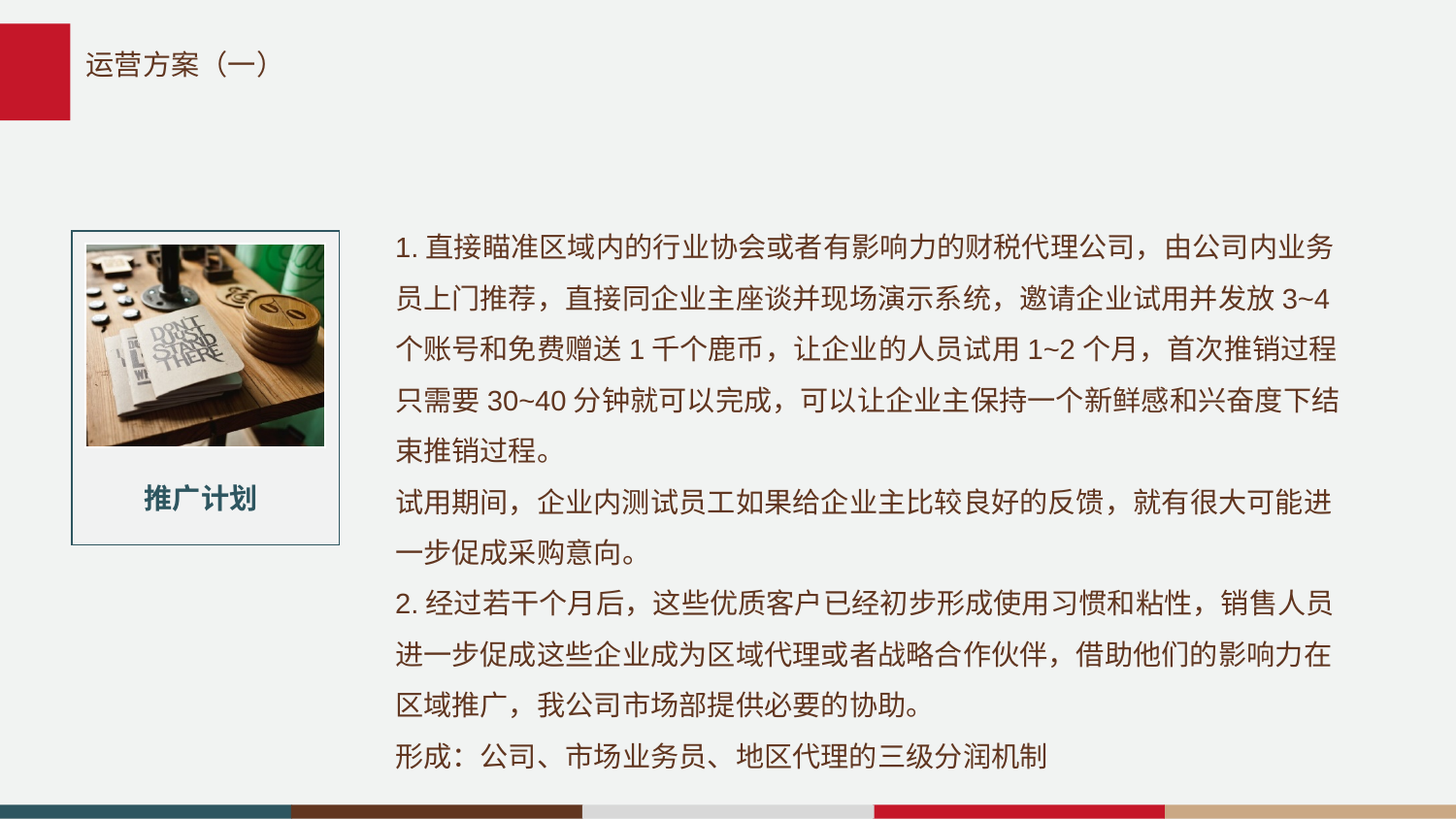

# 运营方案（一）
1.直接瞄准区域内的行业协会或者有影响力的财税代理公司，由公司内业务员上门推荐，直接同企业主座谈并现场演示系统，邀请企业试用并发放3~4个账号和免费赠送1千个鹿币，让企业的人员试用1~2个月，首次推销过程只需要30~40分钟就可以完成，可以让企业主保持一个新鲜感和兴奋度下结束推销过程。
试用期间，企业内测试员工如果给企业主比较良好的反馈，就有很大可能进一步促成采购意向。
2.经过若干个月后，这些优质客户已经初步形成使用习惯和粘性，销售人员进一步促成这些企业成为区域代理或者战略合作伙伴，借助他们的影响力在区域推广，我公司市场部提供必要的协助。
形成：公司、市场业务员、地区代理的三级分润机制

推广计划